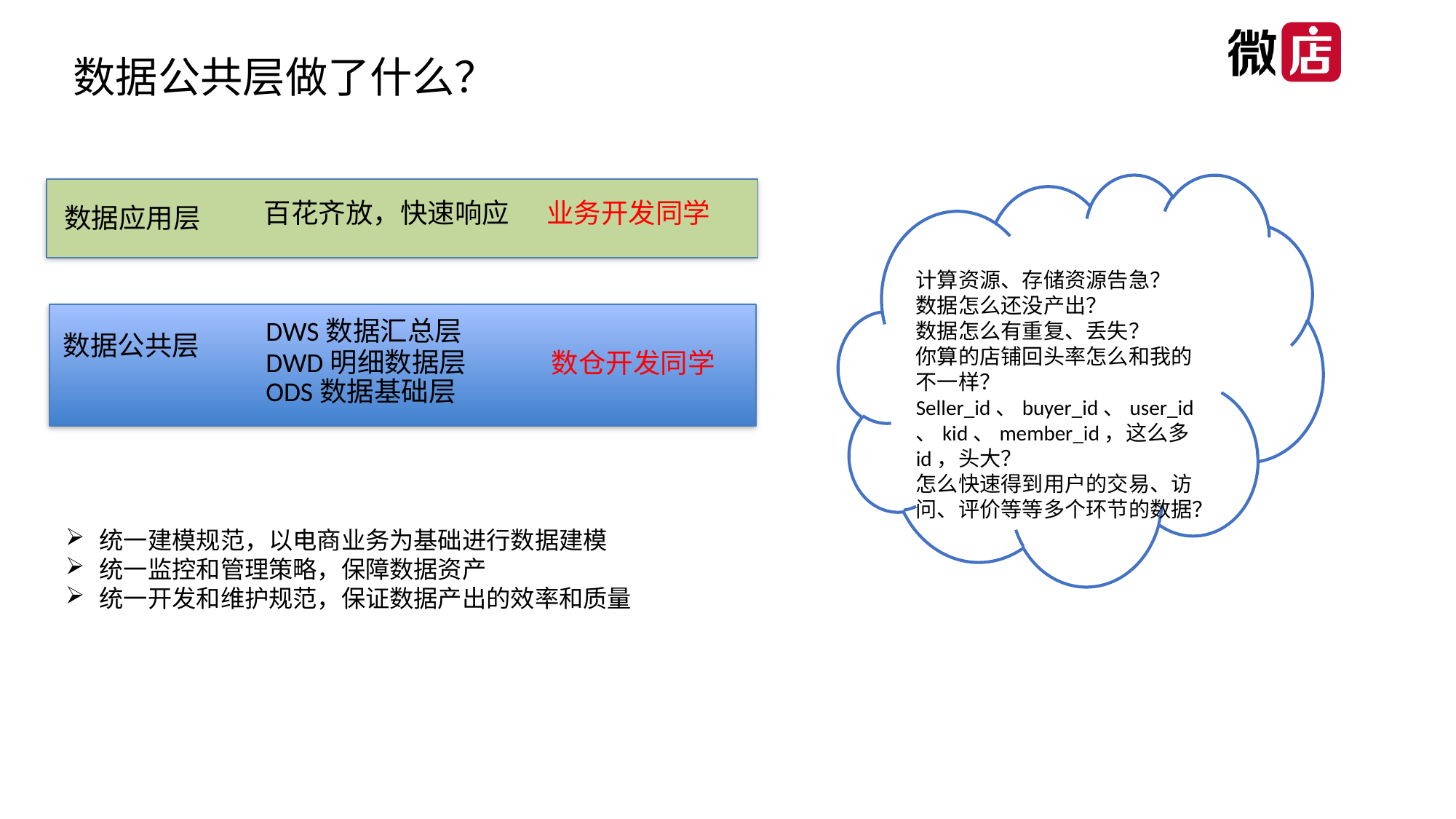

# 数据公共层做了什么？

计算资源、存储资源告急？
数据怎么还没产出？
数据怎么有重复、丢失？
你算的店铺回头率怎么和我的不一样？
Seller_id、buyer_id、user_id、kid、member_id，这么多id，头大？
怎么快速得到用户的交易、访问、评价等等多个环节的数据？

百花齐放，快速响应      业务开发同学
数据应用层

DWS数据汇总层
数据公共层
DWD明细数据层
ODS数据基础层
数仓开发同学
统一建模规范，以电商业务为基础进行数据建模
统一监控和管理策略，保障数据资产
统一开发和维护规范，保证数据产出的效率和质量